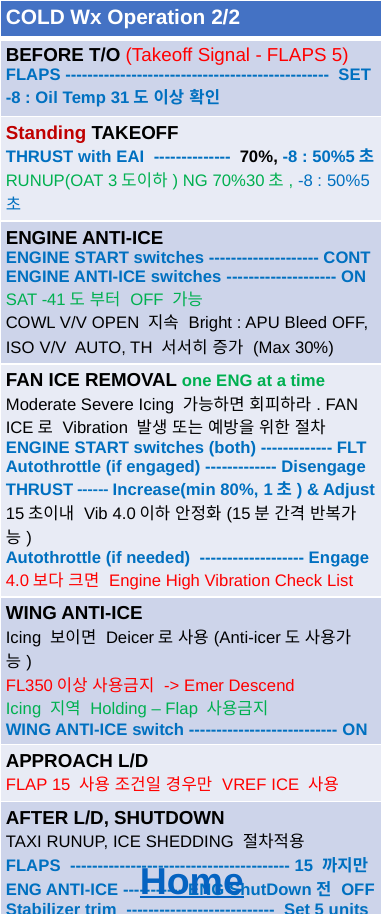

| COLD Wx Operation 2/2 |
| --- |
| BEFORE T/O (Takeoff Signal - FLAPS 5) FLAPS ------------------------------------------------ SET -8 : Oil Temp 31도 이상 확인 |
| Standing TAKEOFF THRUST with EAI -------------- 70%, -8 : 50%5초 RUNUP(OAT 3도이하) NG 70%30초, -8 : 50%5초 |
| ENGINE ANTI-ICE ENGINE START switches -------------------- CONT ENGINE ANTI-ICE switches -------------------- ON SAT -41도 부터 OFF 가능 COWL V/V OPEN 지속 Bright : APU Bleed OFF, ISO V/V AUTO, TH 서서히 증가 (Max 30%) |
| FAN ICE REMOVAL one ENG at a time Moderate Severe Icing 가능하면 회피하라. FAN ICE로 Vibration 발생 또는 예방을 위한 절차 ENGINE START switches (both) ------------- FLT Autothrottle (if engaged) ------------- Disengage THRUST ------ Increase(min 80%, 1초) & Adjust 15초이내 Vib 4.0이하 안정화(15분 간격 반복가능) Autothrottle (if needed) ------------------- Engage 4.0보다 크면 Engine High Vibration Check List |
| WING ANTI-ICE Icing 보이면 Deicer로 사용(Anti-icer도 사용가능) FL350이상 사용금지 -> Emer Descend Icing 지역 Holding – Flap 사용금지 WING ANTI-ICE switch --------------------------- ON |
| APPROACH L/D FLAP 15 사용 조건일 경우만 VREF ICE 사용 |
| AFTER L/D, SHUTDOWN TAXI RUNUP, ICE SHEDDING 절차적용 FLAPS ---------------------------------------- 15 까지만 ENG ANTI-ICE ----------- ENG ShutDown전 OFF Stabilizer trim --------------------------- Set 5 units ENGINE ------------------------------------ ShutDown |
Home